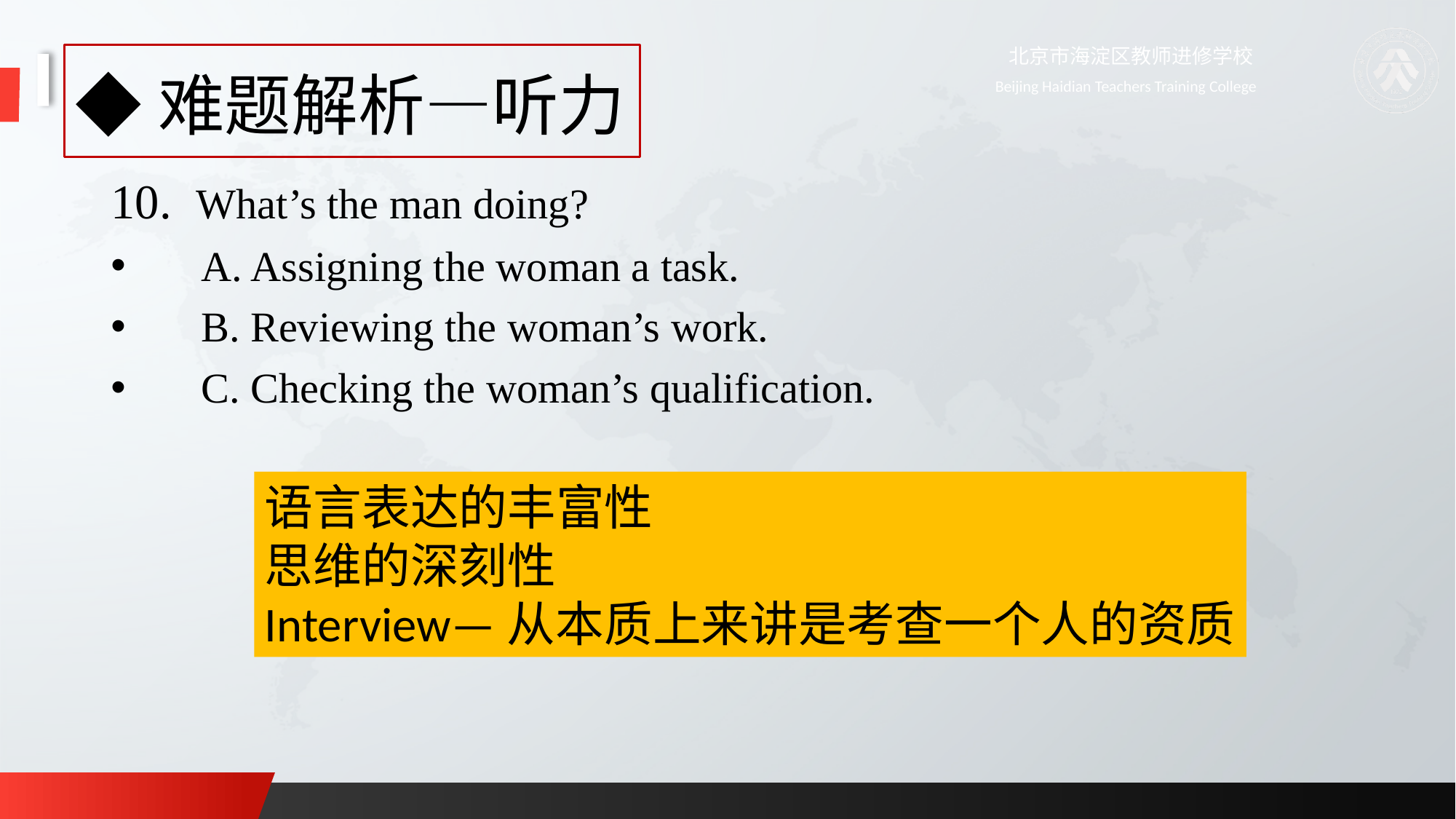

# ◆难题解析—听力

10.  What’s the man doing?
      A. Assigning the woman a task.
      B. Reviewing the woman’s work.
      C. Checking the woman’s qualification.

语言表达的丰富性
思维的深刻性
Interview—从本质上来讲是考查一个人的资质